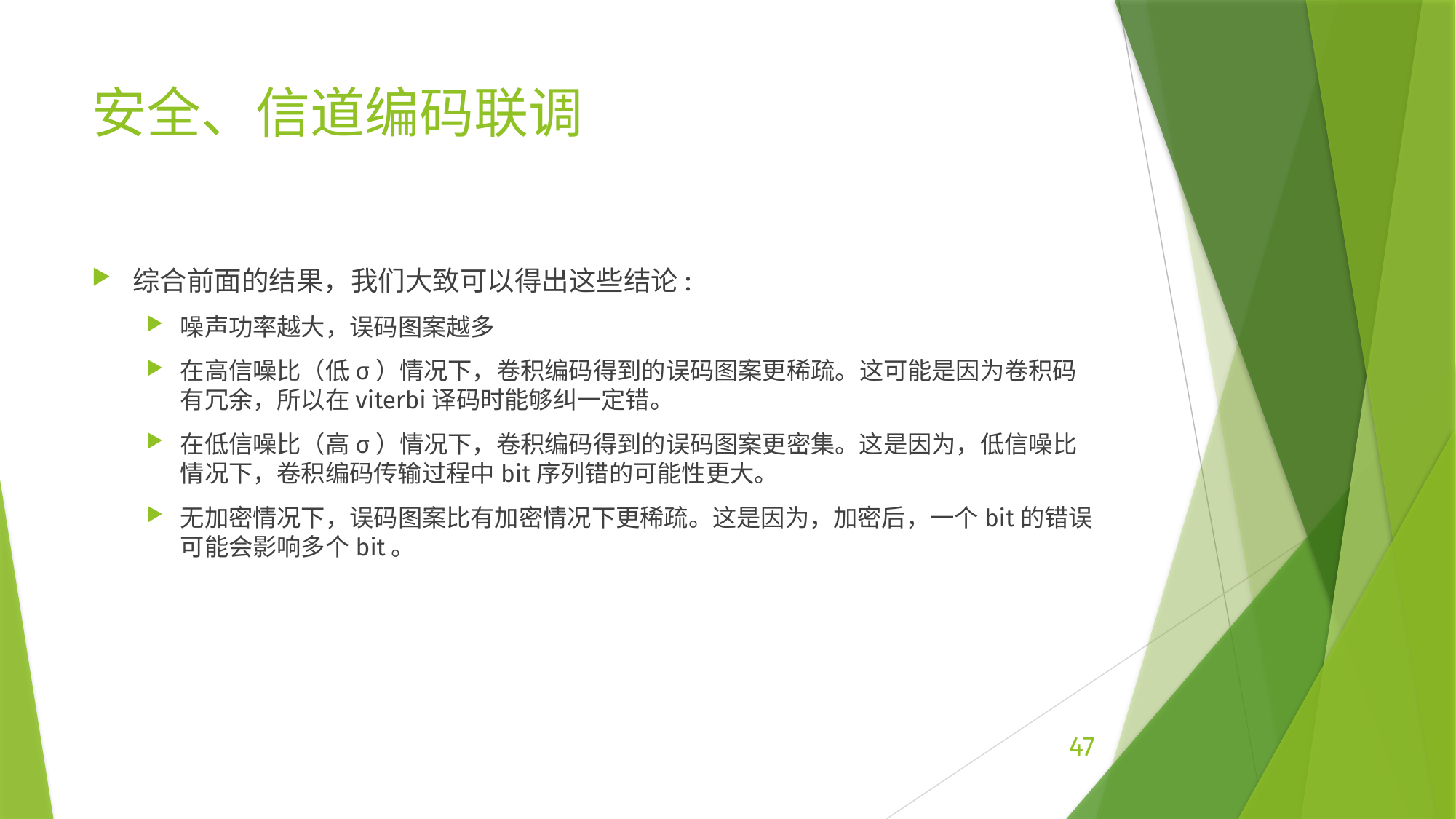

# 安全、信道编码联调
综合前面的结果，我们大致可以得出这些结论:
噪声功率越大，误码图案越多
在高信噪比（低σ）情况下，卷积编码得到的误码图案更稀疏。这可能是因为卷积码有冗余，所以在viterbi译码时能够纠一定错。
在低信噪比（高σ）情况下，卷积编码得到的误码图案更密集。这是因为，低信噪比情况下，卷积编码传输过程中bit序列错的可能性更大。
无加密情况下，误码图案比有加密情况下更稀疏。这是因为，加密后，一个bit的错误可能会影响多个bit。

47